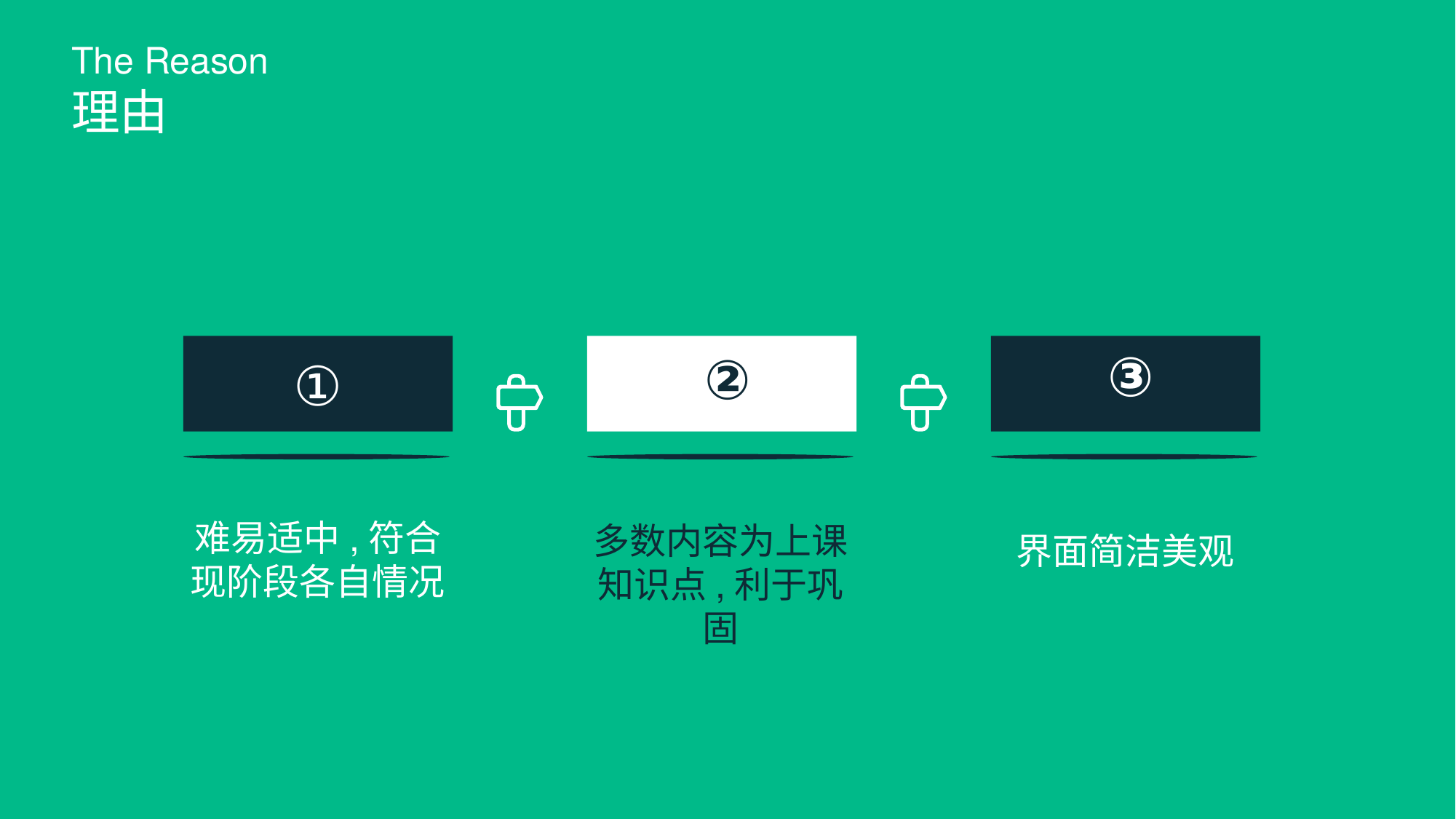

The Reason
理由
①

③
②

多数内容为上课知识点,利于巩固
界面简洁美观

难易适中,符合现阶段各自情况